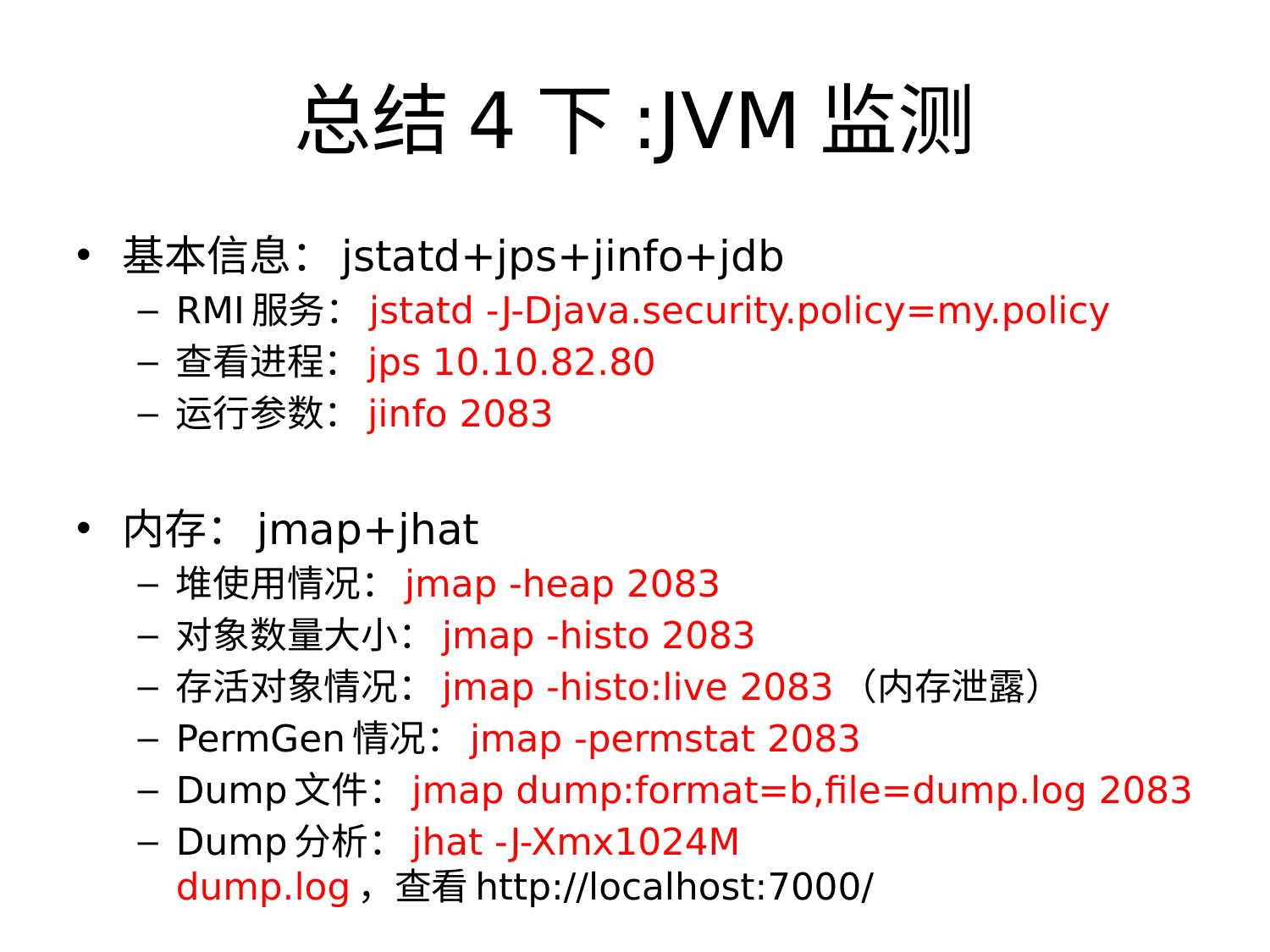

# 总结4下:JVM监测
基本信息：jstatd+jps+jinfo+jdb
RMI服务：jstatd -J-Djava.security.policy=my.policy
查看进程：jps 10.10.82.80
运行参数：jinfo 2083

内存：jmap+jhat
堆使用情况：jmap -heap 2083
对象数量大小：jmap -histo 2083
存活对象情况：jmap -histo:live 2083（内存泄露）
PermGen情况：jmap -permstat 2083
Dump文件：jmap dump:format=b,file=dump.log 2083
Dump分析：jhat -J-Xmx1024M dump.log，查看http://localhost:7000/